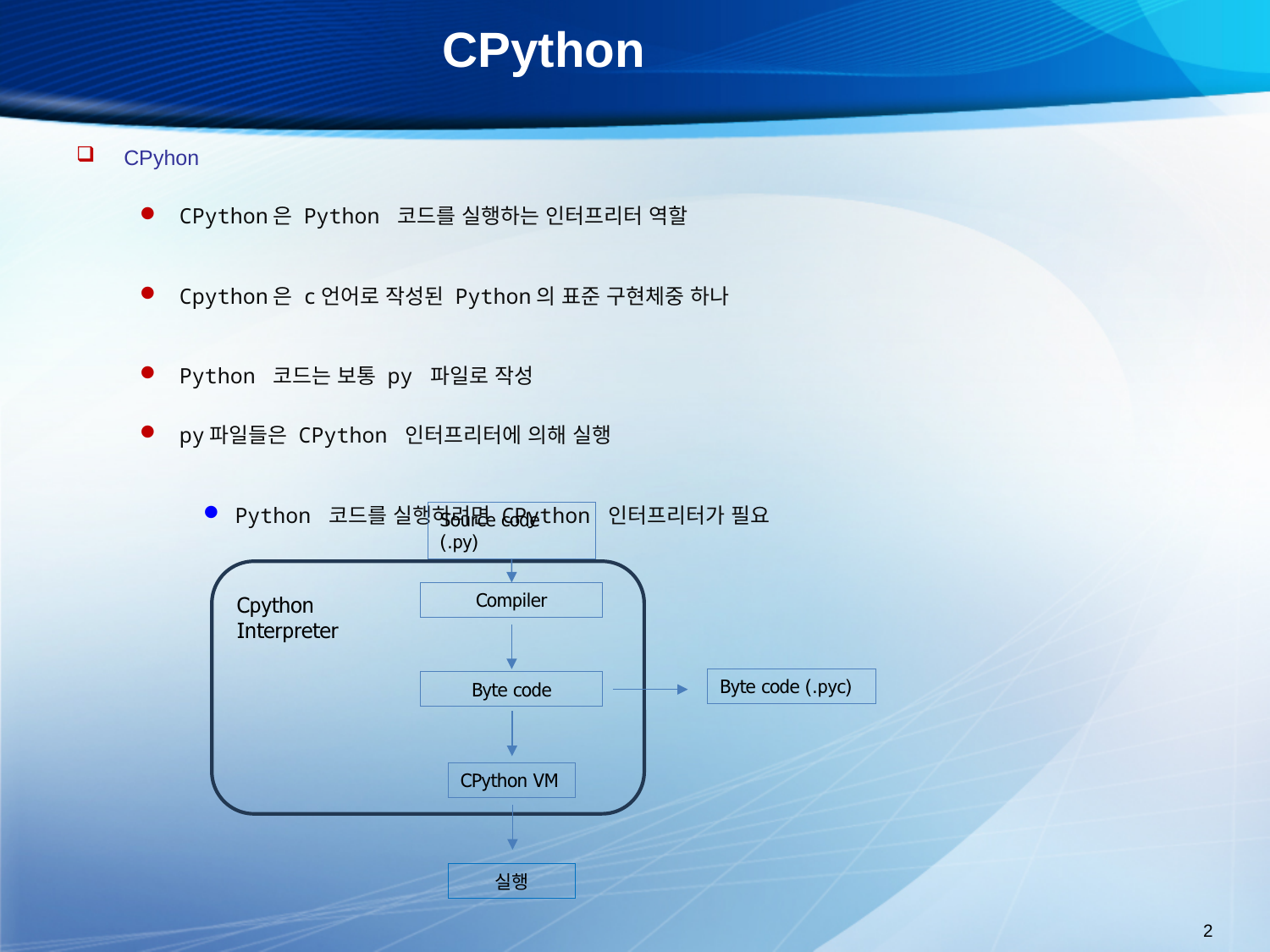

# CPython
CPyhon

CPython은 Python 코드를 실행하는 인터프리터 역할

Cpython은 c언어로 작성된 Python의 표준 구현체중 하나

Python 코드는 보통 py 파일로 작성

py파일들은 CPython 인터프리터에 의해 실행

Python 코드를 실행하려면 CPython 인터프리터가 필요

Source code (.py)

Compiler
Cpython
Interpreter
Byte code (.pyc)
Byte code
CPython VM
실행